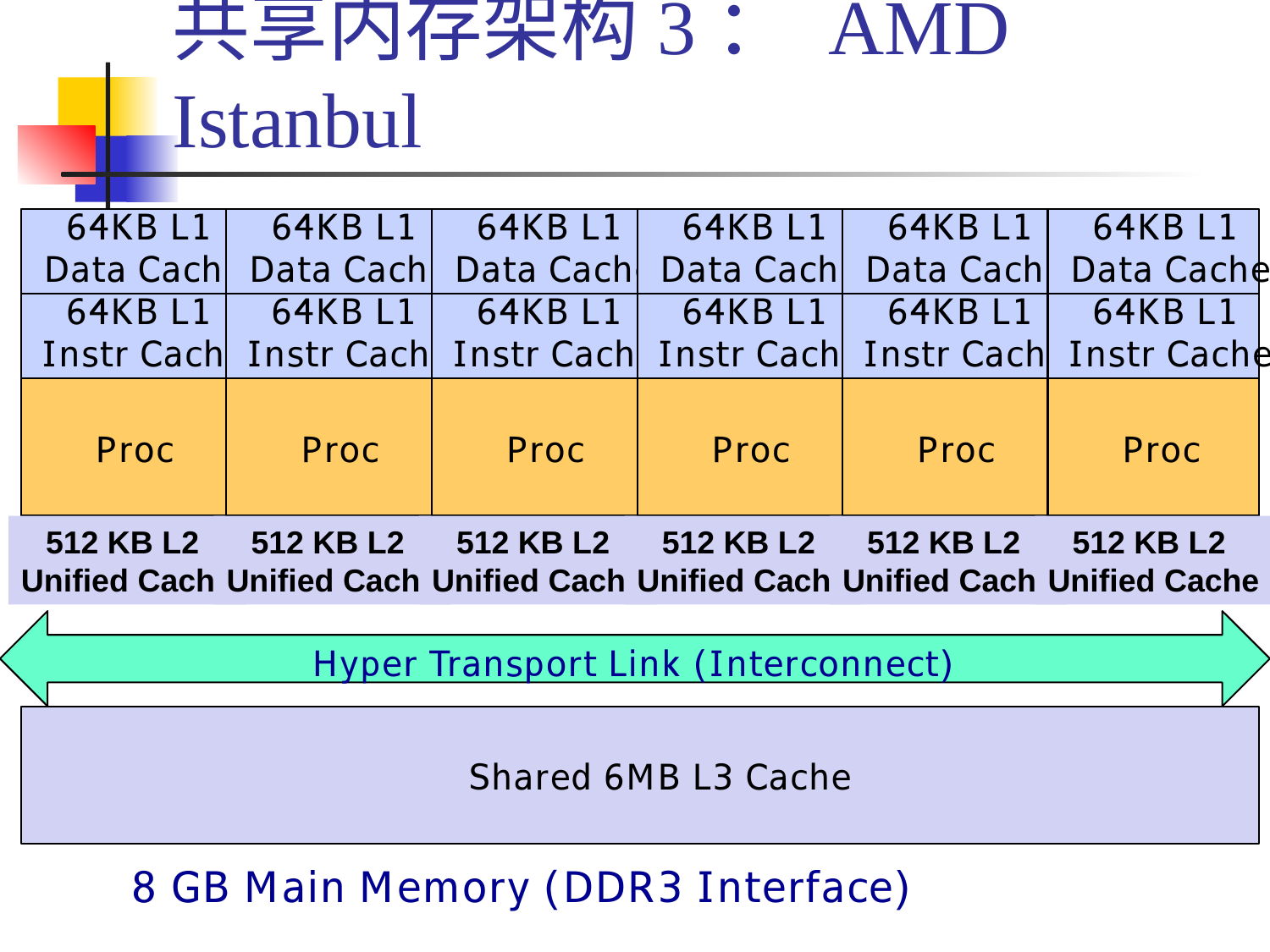

# 共享内存架构3： AMD Istanbul

64KB L1
Data Cache

64KB L1
Instr Cache

Proc

512 KB L2
Unified Cache
64KB L1
Data Cache

64KB L1
Instr Cache

Proc

512 KB L2
Unified Cache
64KB L1
Data Cache

64KB L1
Instr Cache

Proc

512 KB L2
Unified Cache
64KB L1
Data Cache

64KB L1
Instr Cache

Proc

512 KB L2
Unified Cache
64KB L1
Data Cache

64KB L1
Instr Cache

Proc

512 KB L2
Unified Cache
64KB L1
Data Cache

64KB L1
Instr Cache

Proc

512 KB L2
Unified Cache
Hyper Transport Link (Interconnect)

Shared 6MB L3 Cache
8 GB Main Memory (DDR3 Interface)